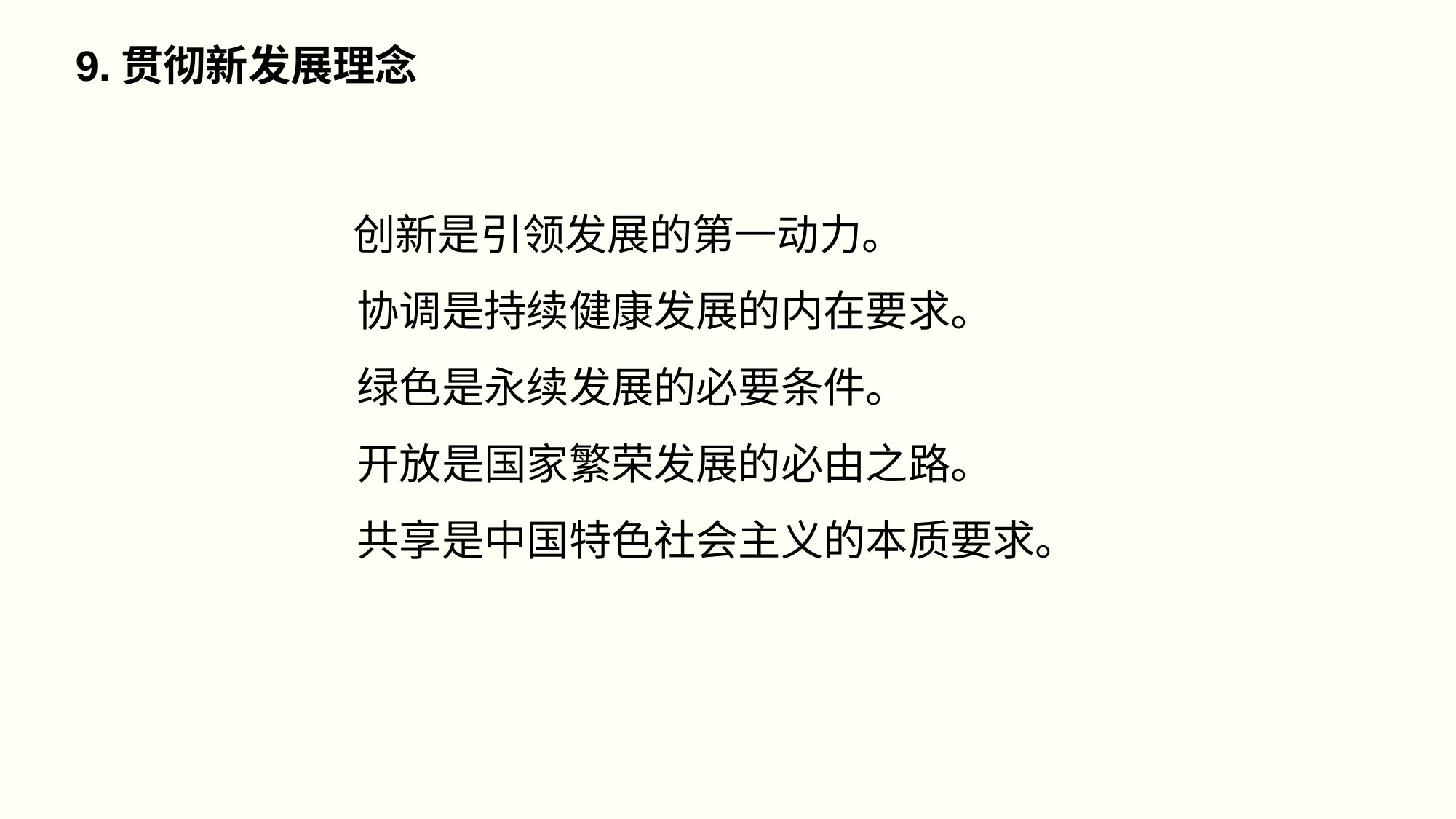

9.贯彻新发展理念
   创新是引领发展的第一动力。
  协调是持续健康发展的内在要求。
  绿色是永续发展的必要条件。
  开放是国家繁荣发展的必由之路。
  共享是中国特色社会主义的本质要求。